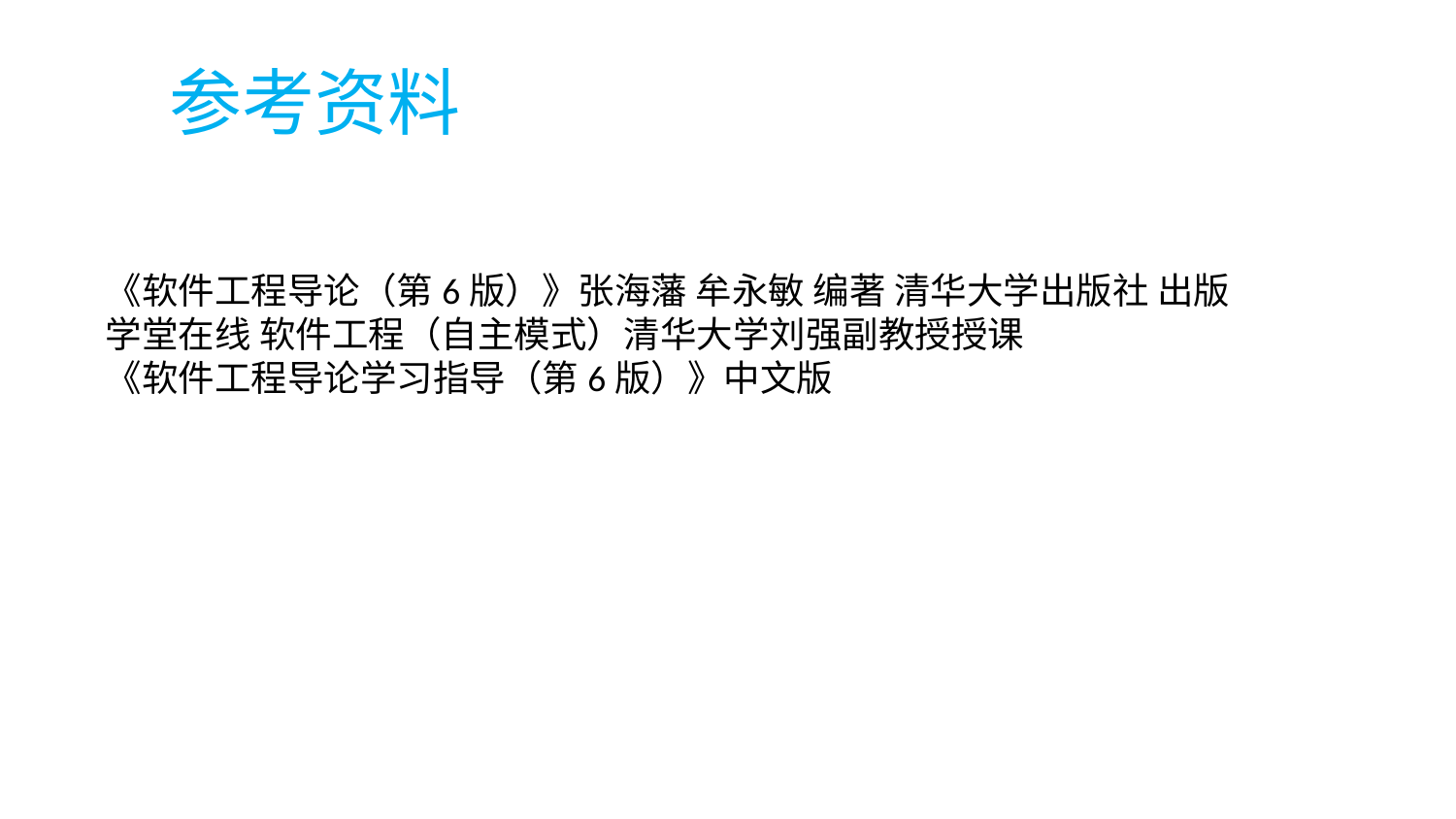

参考资料
《软件工程导论（第6版）》张海藩 牟永敏 编著 清华大学出版社 出版
学堂在线 软件工程（自主模式）清华大学刘强副教授授课
《软件工程导论学习指导（第6版）》中文版